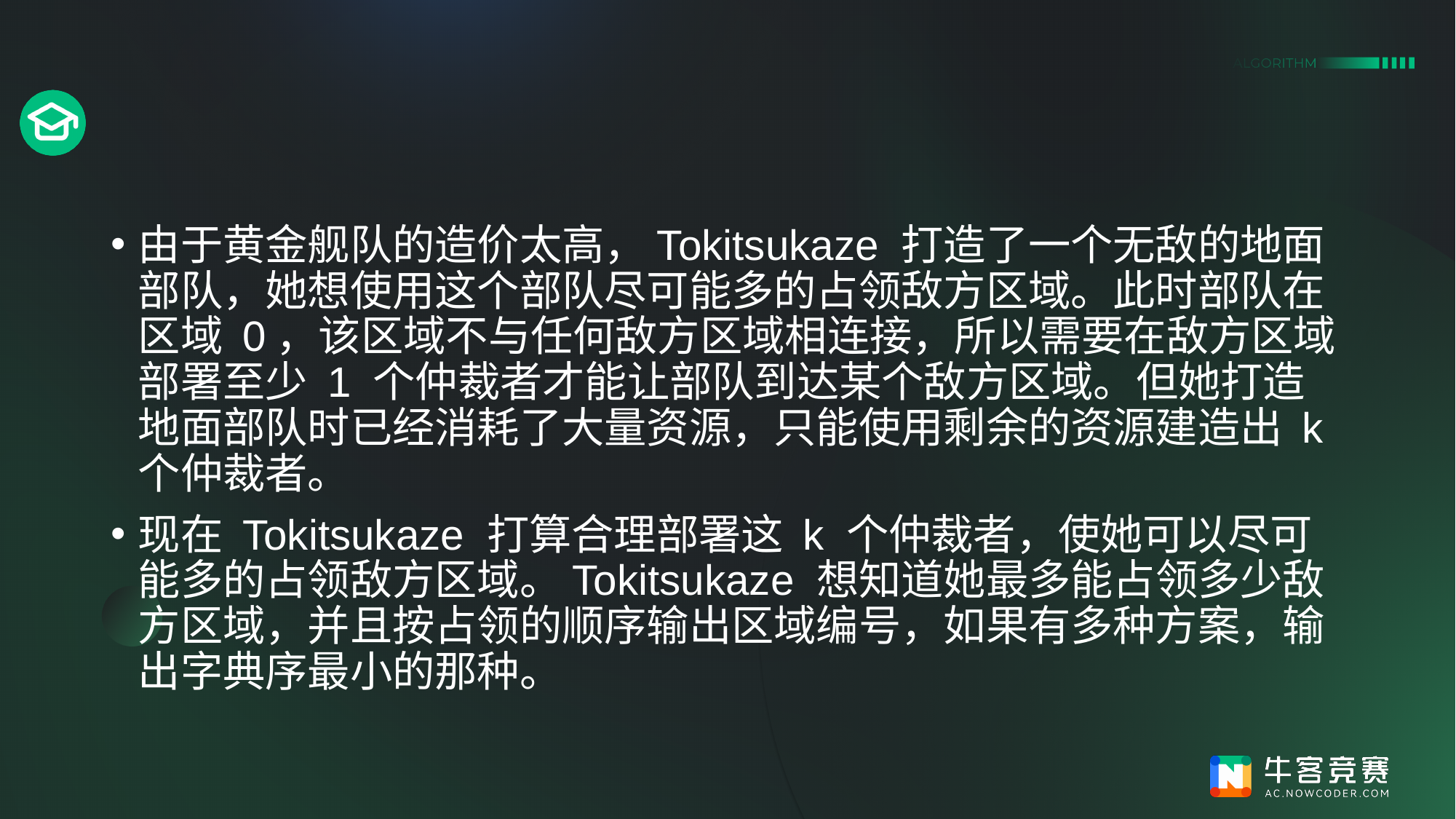

#
由于黄金舰队的造价太高，Tokitsukaze 打造了一个无敌的地面部队，她想使用这个部队尽可能多的占领敌方区域。此时部队在区域 0，该区域不与任何敌方区域相连接，所以需要在敌方区域部署至少 1 个仲裁者才能让部队到达某个敌方区域。但她打造地面部队时已经消耗了大量资源，只能使用剩余的资源建造出 k 个仲裁者。
现在 Tokitsukaze 打算合理部署这 k 个仲裁者，使她可以尽可能多的占领敌方区域。Tokitsukaze 想知道她最多能占领多少敌方区域，并且按占领的顺序输出区域编号，如果有多种方案，输出字典序最小的那种。